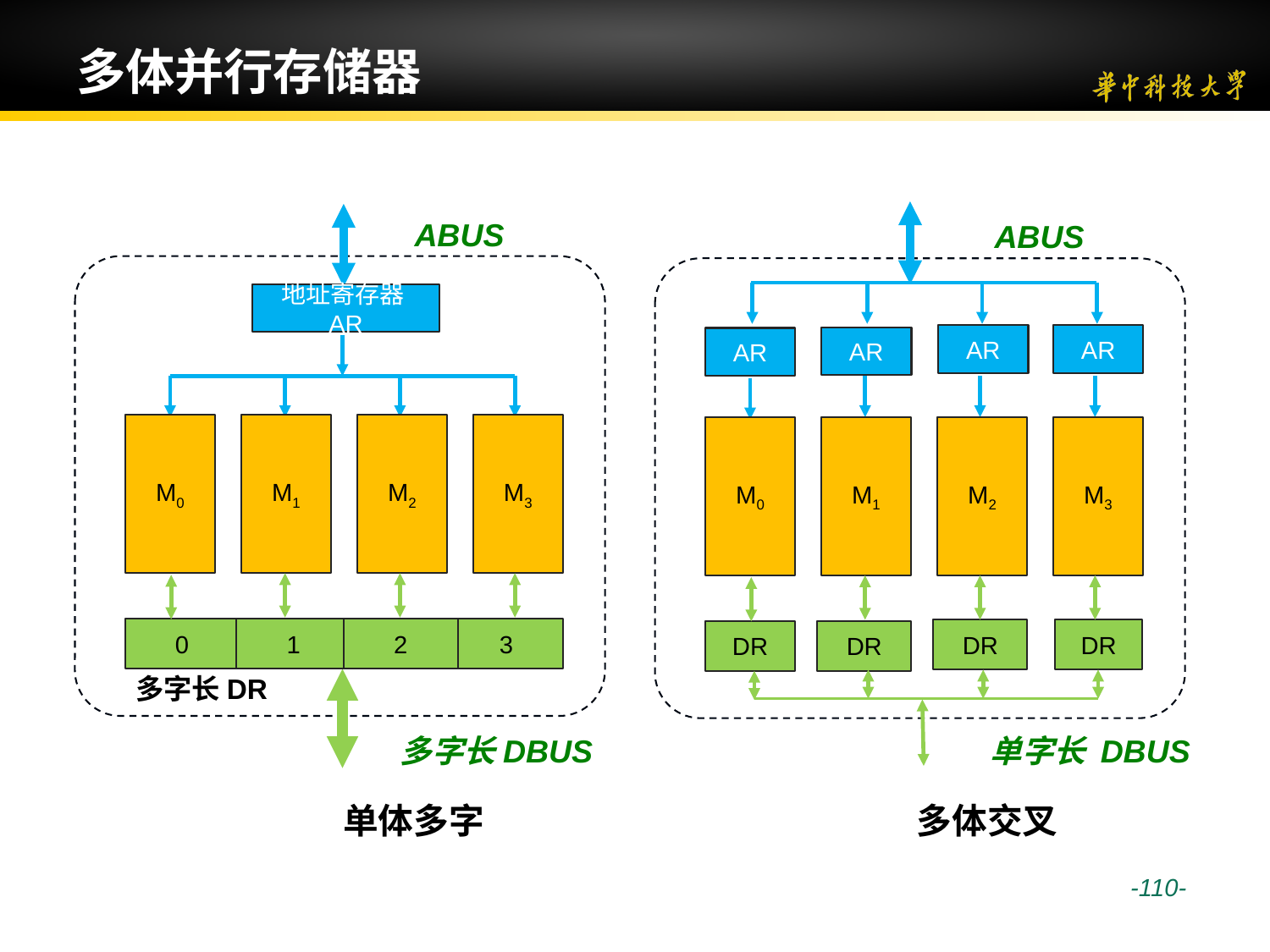

# 多体并行存储器
ABUS

地址寄存器AR
M0
M1
M2
M3
0
1
2
3
多字长DR
多字长DBUS
ABUS

AR
AR
AR
AR
M0
M1
M2
M3
DR
DR
DR
DR
单字长 DBUS
多体交叉
单体多字
 -110-